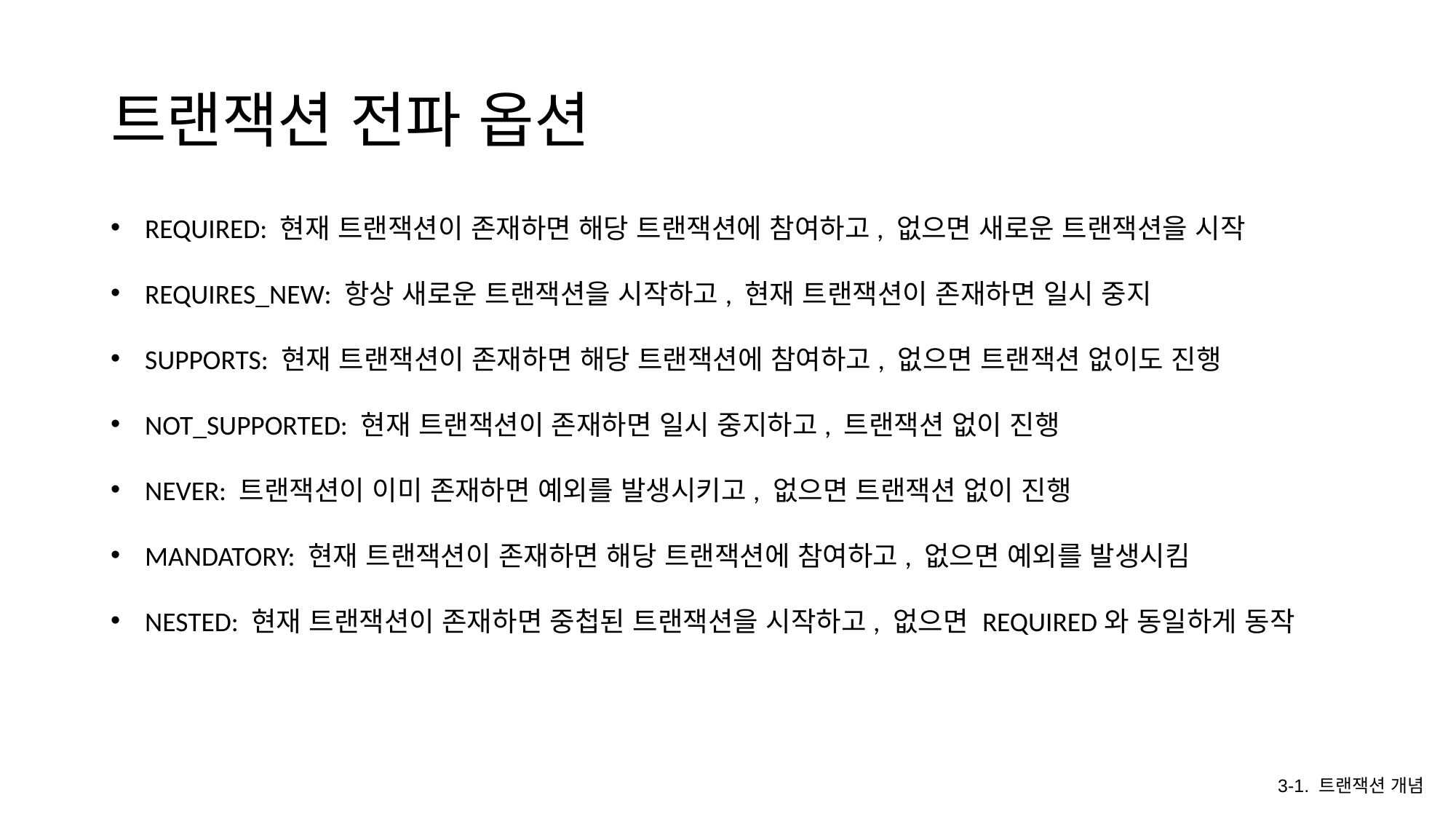

# 트랜잭션 전파 옵션
REQUIRED: 현재 트랜잭션이 존재하면 해당 트랜잭션에 참여하고, 없으면 새로운 트랜잭션을 시작

REQUIRES_NEW: 항상 새로운 트랜잭션을 시작하고, 현재 트랜잭션이 존재하면 일시 중지

SUPPORTS: 현재 트랜잭션이 존재하면 해당 트랜잭션에 참여하고, 없으면 트랜잭션 없이도 진행

NOT_SUPPORTED: 현재 트랜잭션이 존재하면 일시 중지하고, 트랜잭션 없이 진행

NEVER: 트랜잭션이 이미 존재하면 예외를 발생시키고, 없으면 트랜잭션 없이 진행

MANDATORY: 현재 트랜잭션이 존재하면 해당 트랜잭션에 참여하고, 없으면 예외를 발생시킴

NESTED: 현재 트랜잭션이 존재하면 중첩된 트랜잭션을 시작하고, 없으면 REQUIRED와 동일하게 동작
3-1. 트랜잭션 개념